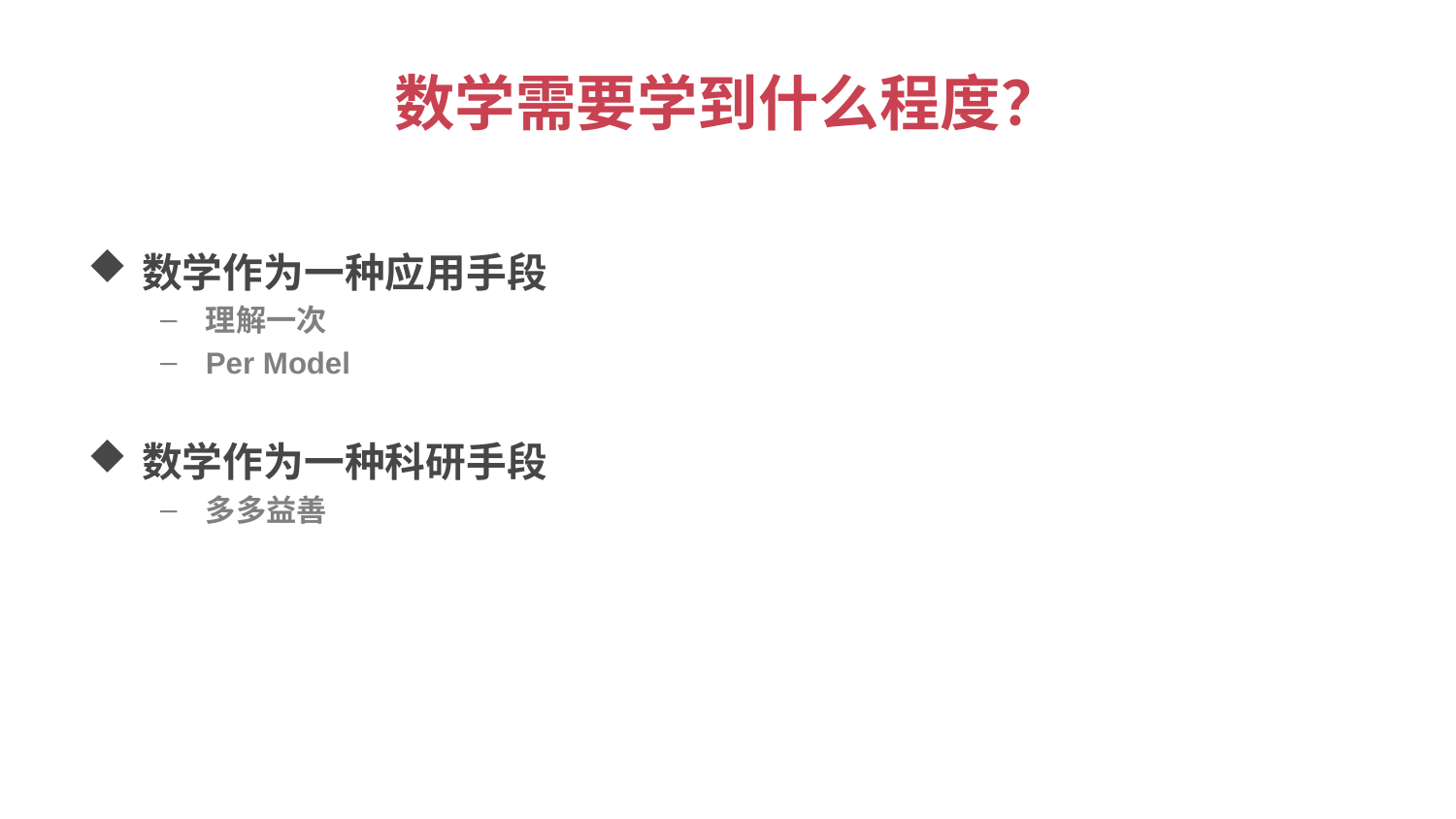

# 数学需要学到什么程度？
数学作为一种应用手段
理解一次
Per Model
数学作为一种科研手段
多多益善